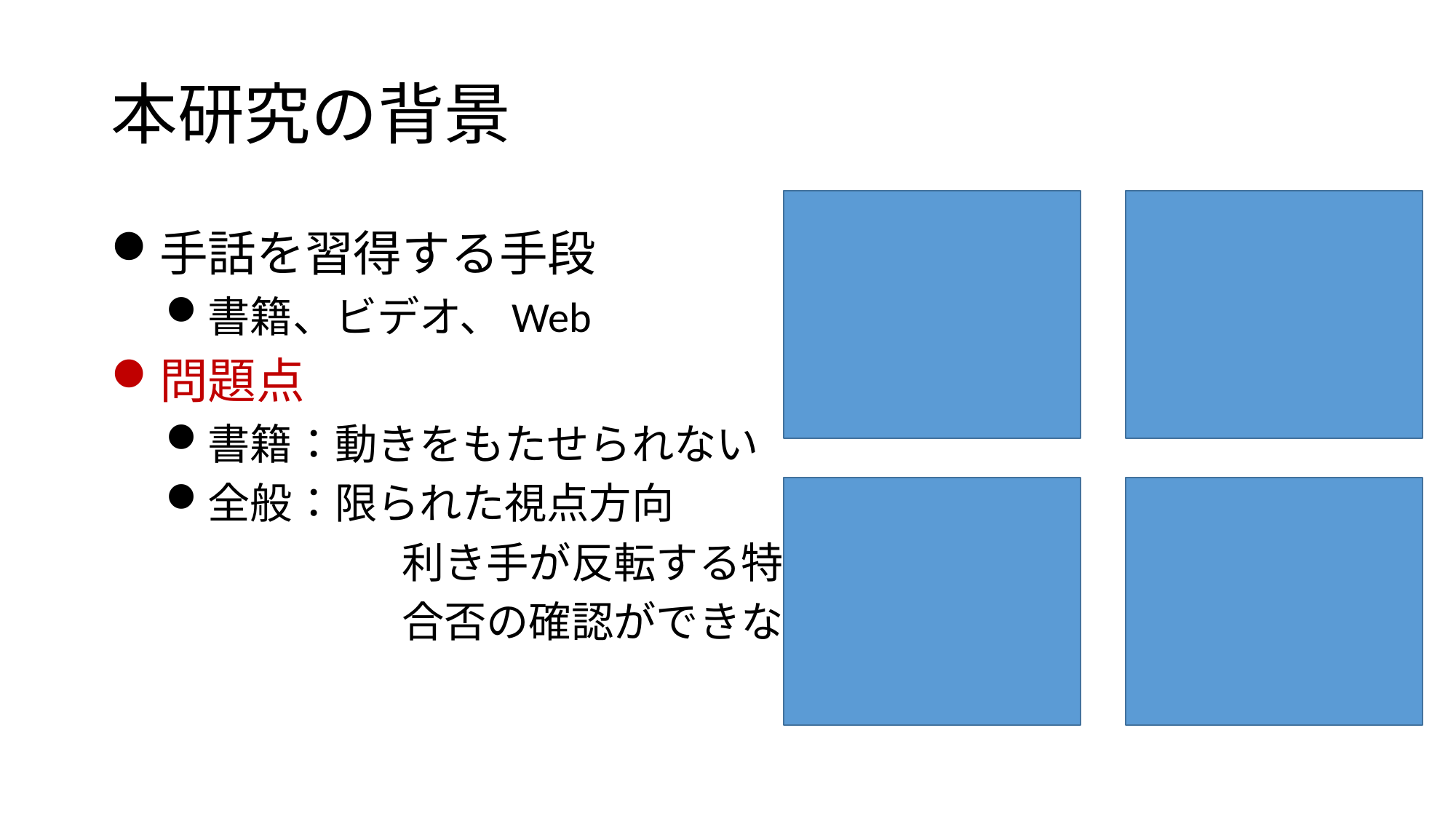

# 本研究の背景

手話を習得する手段
書籍、ビデオ、Web
問題点
書籍：動きをもたせられない
全般：限られた視点方向
	　　　利き手が反転する特性
　	　　　合否の確認ができない